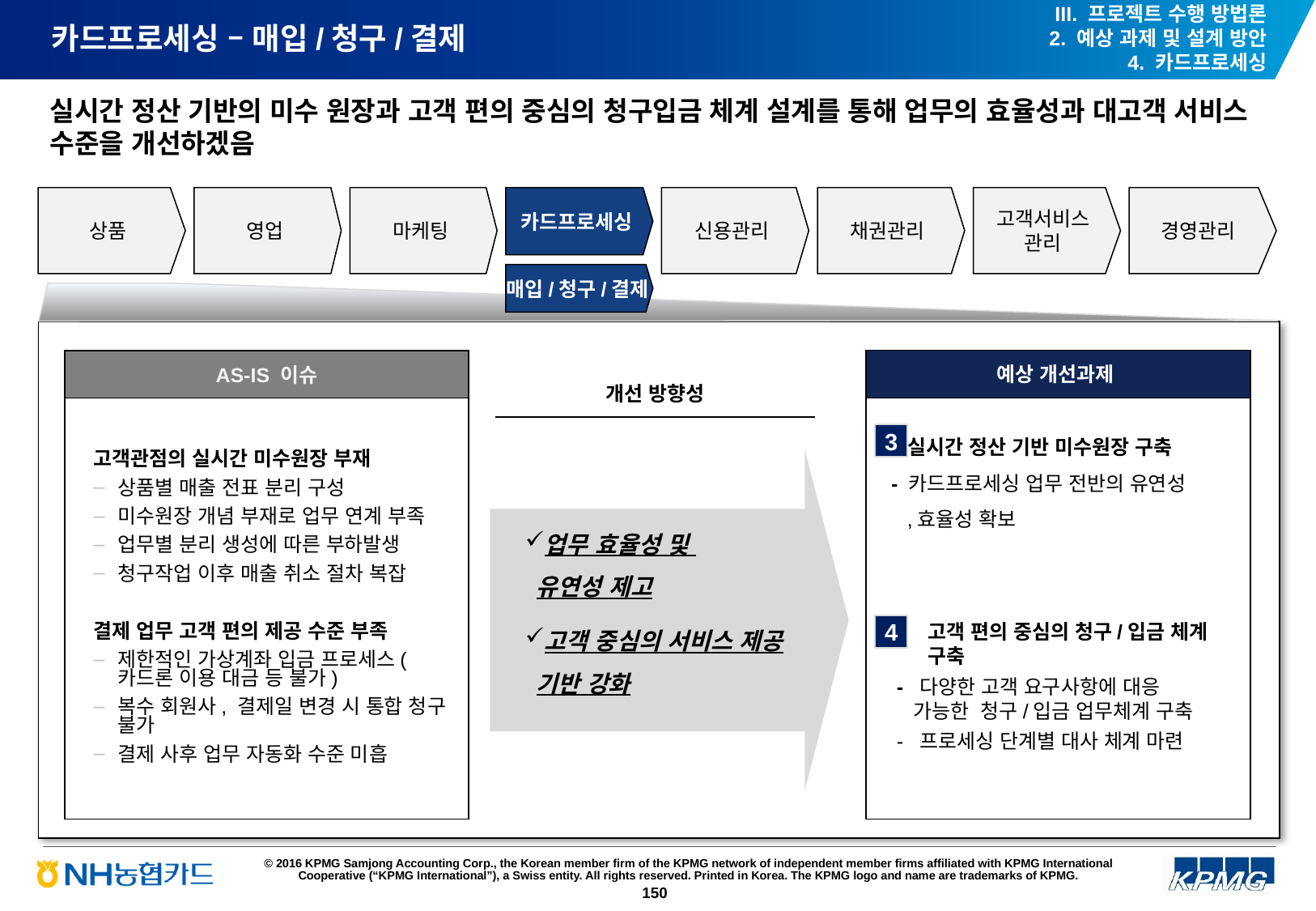

III. 프로젝트 수행 방법론
2. 예상 과제 및 설계 방안
4. 카드프로세싱
# 카드프로세싱 – 매입/청구/결제
실시간 정산 기반의 미수 원장과 고객 편의 중심의 청구입금 체계 설계를 통해 업무의 효율성과 대고객 서비스 수준을 개선하겠음
상품
영업
마케팅
카드프로세싱
신용관리
채권관리
고객서비스 관리
경영관리
매입/청구/결제

예상 개선과제

AS-IS 이슈
개선 방향성
업무 효율성 및
유연성 제고
고객 중심의 서비스 제공 기반 강화

고객관점의 실시간 미수원장 부재
상품별 매출 전표 분리 구성
미수원장 개념 부재로 업무 연계 부족
업무별 분리 생성에 따른 부하발생
청구작업 이후 매출 취소 절차 복잡

결제 업무 고객 편의 제공 수준 부족
제한적인 가상계좌 입금 프로세스(카드론 이용 대금 등 불가)
복수 회원사, 결제일 변경 시 통합 청구 불가
결제 사후 업무 자동화 수준 미흡
     실시간 정산 기반 미수원장 구축
  - 카드프로세싱 업무 전반의 유연성
    ,효율성 확보

3
고객 편의 중심의 청구/입금 체계 구축
   -  다양한 고객 요구사항에 대응
      가능한  청구/입금 업무체계 구축
   -  프로세싱 단계별 대사 체계 마련
4